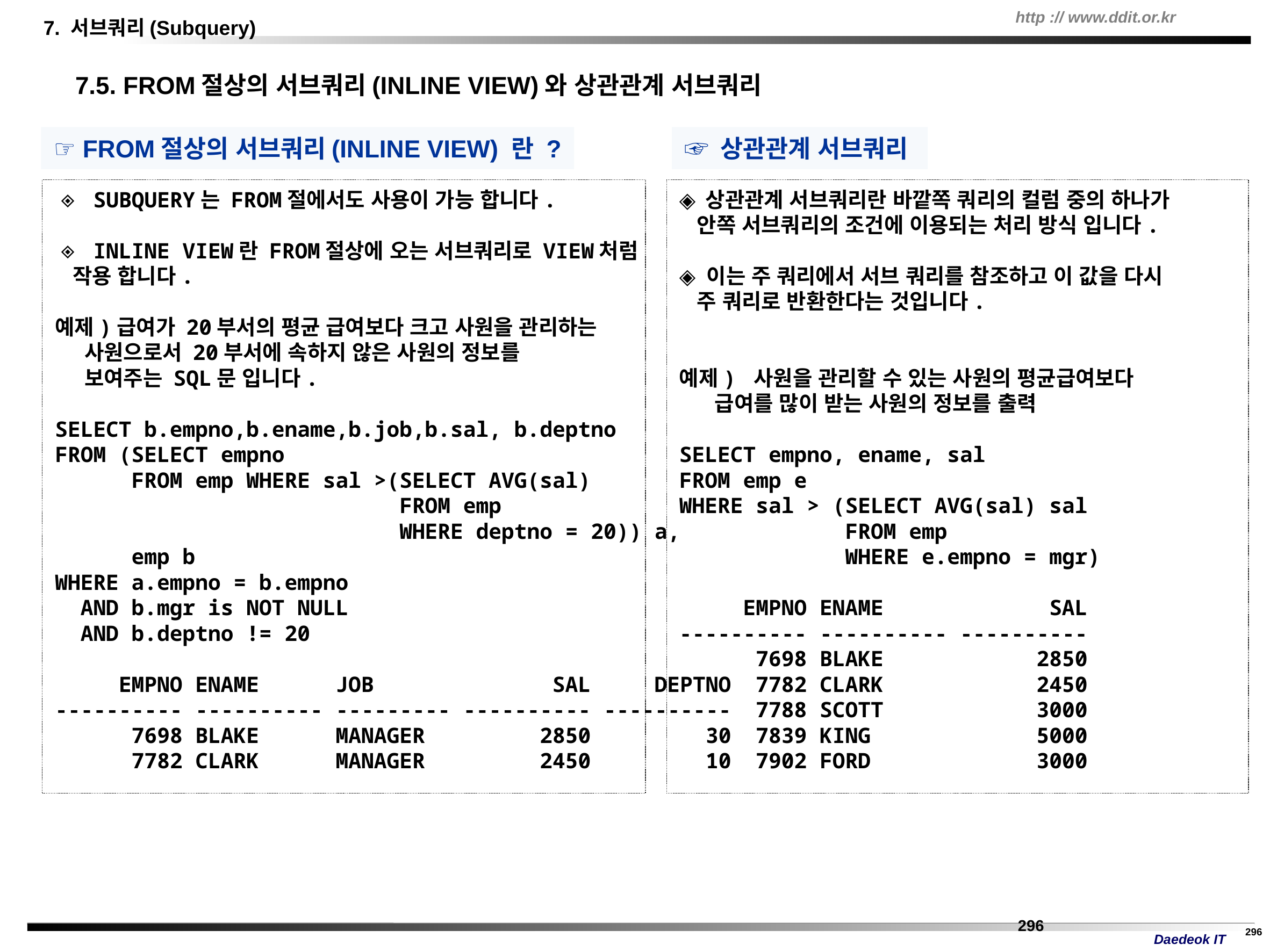

7. 서브쿼리(Subquery)
 7.5. FROM절상의 서브쿼리(INLINE VIEW)와 상관관계 서브쿼리
☞ FROM절상의 서브쿼리(INLINE VIEW) 란 ?
☞ 상관관계 서브쿼리
◈ SUBQUERY는 FROM절에서도 사용이 가능 합니다.
◈ INLINE VIEW란 FROM절상에 오는 서브쿼리로 VIEW처럼
   작용 합니다.

예제)급여가 20부서의 평균 급여보다 크고 사원을 관리하는
     사원으로서 20부서에 속하지 않은 사원의 정보를
     보여주는 SQL문 입니다.

SELECT b.empno,b.ename,b.job,b.sal, b.deptno
FROM (SELECT empno
      FROM emp WHERE sal >(SELECT AVG(sal)
                           FROM emp
                           WHERE deptno = 20)) a,
      emp b
WHERE a.empno = b.empno
  AND b.mgr is NOT NULL
  AND b.deptno != 20

     EMPNO ENAME      JOB              SAL     DEPTNO
---------- ---------- --------- ---------- ----------
      7698 BLAKE      MANAGER         2850         30
      7782 CLARK      MANAGER         2450         10
◈ 상관관계 서브쿼리란 바깥쪽 쿼리의 컬럼 중의 하나가
   안쪽 서브쿼리의 조건에 이용되는 처리 방식 입니다.
◈ 이는 주 쿼리에서 서브 쿼리를 참조하고 이 값을 다시
   주 쿼리로 반환한다는 것입니다.

예제) 사원을 관리할 수 있는 사원의 평균급여보다
      급여를 많이 받는 사원의 정보를 출력
SELECT empno, ename, sal
FROM emp e
WHERE sal > (SELECT AVG(sal) sal
             FROM emp
             WHERE e.empno = mgr)

     EMPNO ENAME             SAL
---------- ---------- ----------
      7698 BLAKE            2850
      7782 CLARK            2450
      7788 SCOTT            3000
      7839 KING             5000
      7902 FORD             3000
296